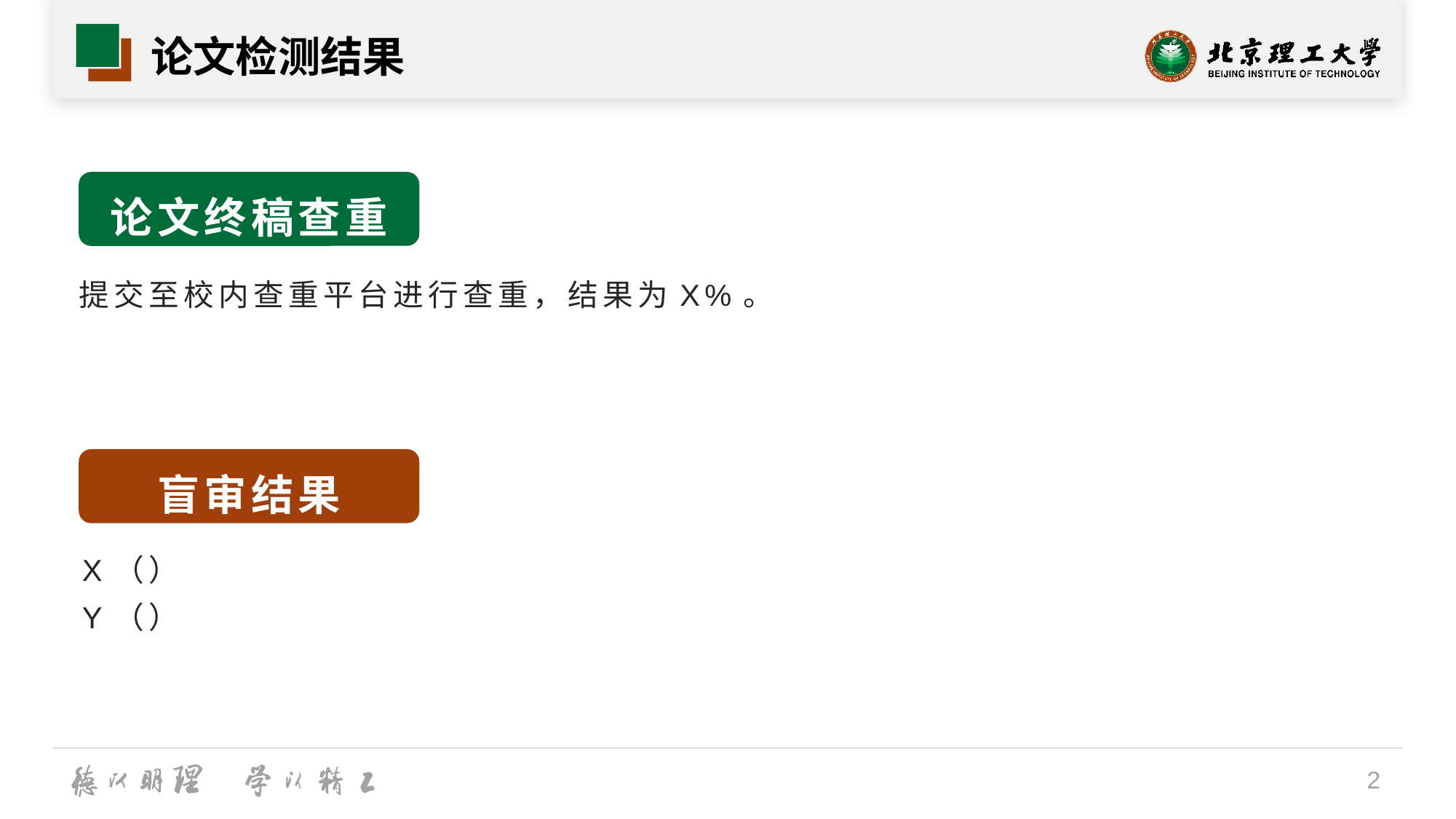

# 论文检测结果
论文终稿查重
提交至校内查重平台进行查重，结果为X%。
盲审结果
X（）
Y（）